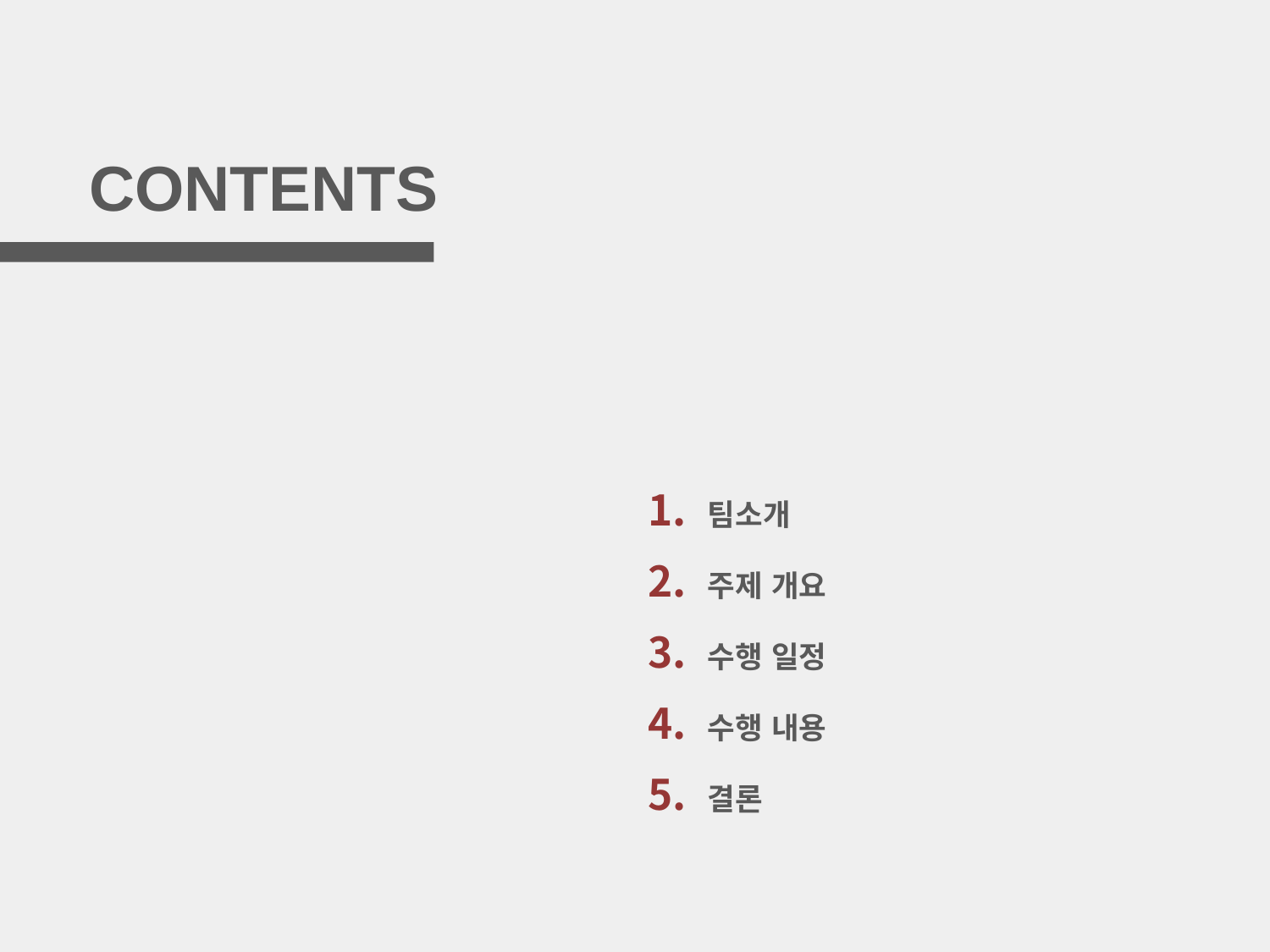

팀소개
주제 개요
수행 일정
수행 내용
결론